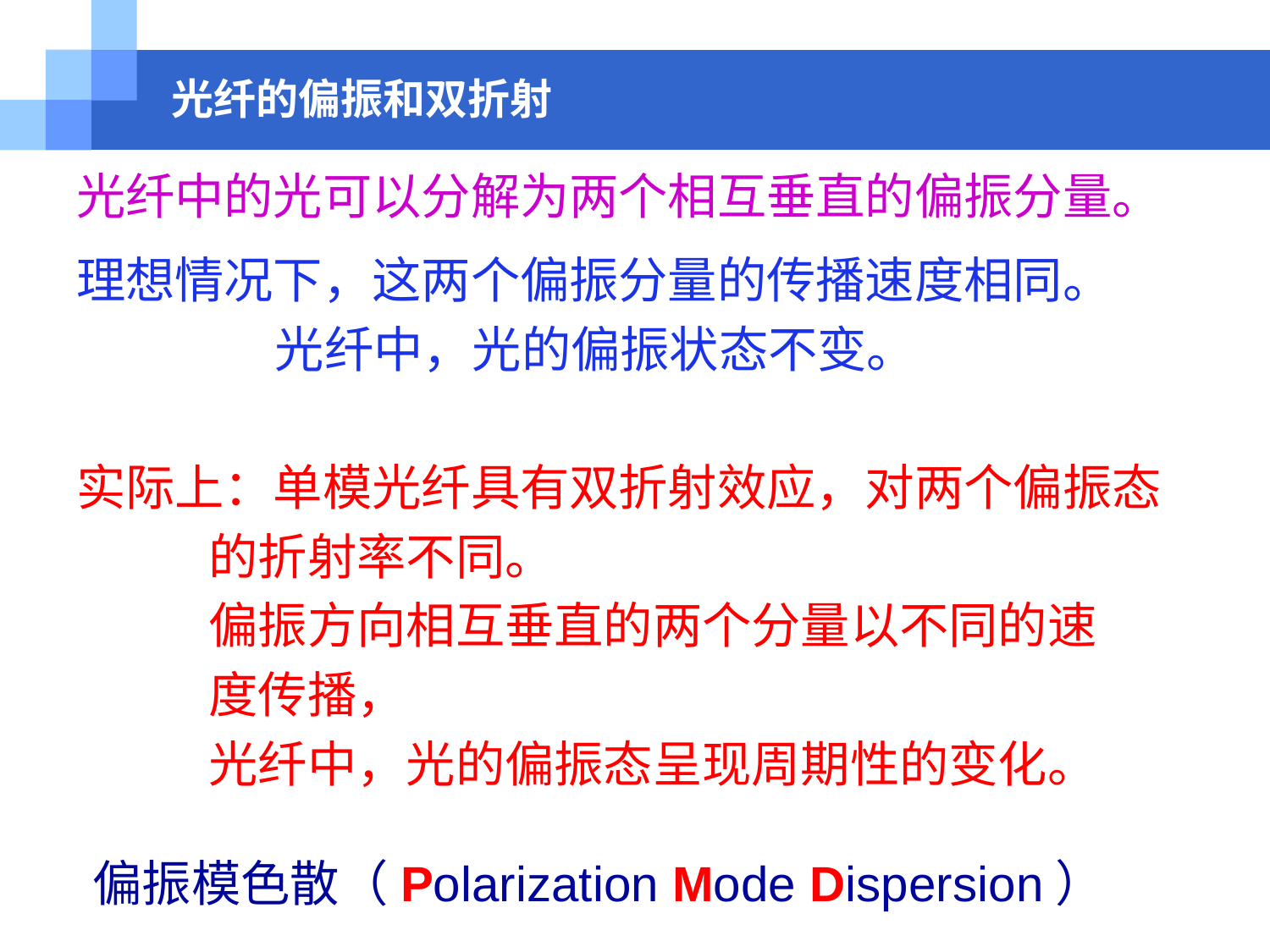

# 光纤的偏振和双折射
光纤中的光可以分解为两个相互垂直的偏振分量。
理想情况下，这两个偏振分量的传播速度相同。
                 光纤中，光的偏振状态不变。

实际上：单模光纤具有双折射效应，对两个偏振态
           的折射率不同。
           偏振方向相互垂直的两个分量以不同的速
           度传播，
           光纤中，光的偏振态呈现周期性的变化。
偏振模色散（Polarization Mode Dispersion）